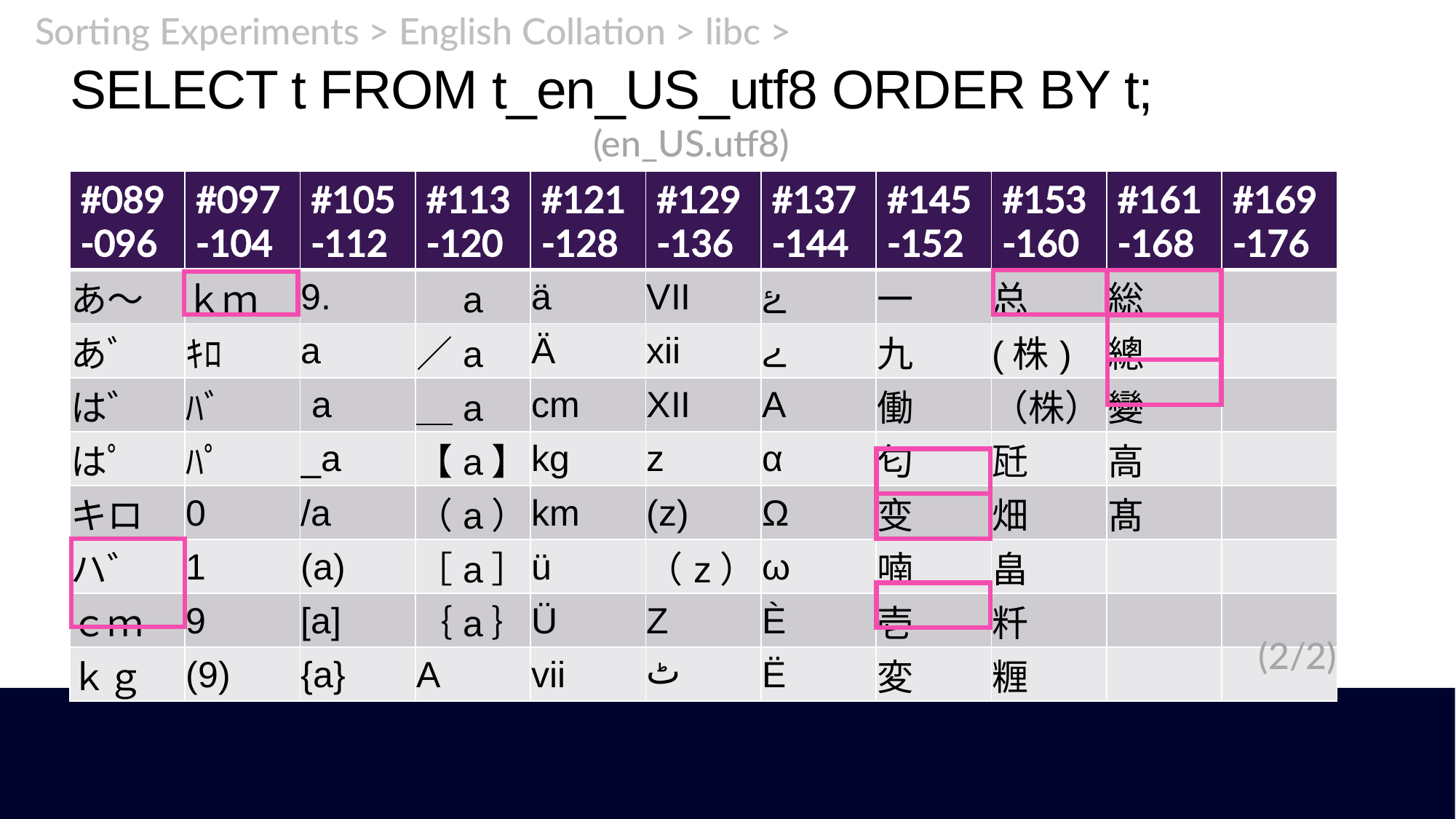

Sorting Experiments > English Collation > libc >
# SELECT t FROM t_en_US_utf8 ORDER BY t;
(en_US.utf8)
| #089 -096 | #097 -104 | #105 -112 | #113 -120 | #121 -128 | #129 -136 | #137 -144 | #145 -152 | #153 -160 | #161 -168 | #169 -176 |
| --- | --- | --- | --- | --- | --- | --- | --- | --- | --- | --- |
| あ～ | ｋｍ | 9. | a | ä | VII | ۓ | 一 | 总 | 総 |  |
| あﾞ | ｷﾛ | a | ／a | Ä | xii | ے | 九 | (株) | 總 |  |
| は゛ | ﾊﾞ | a | ＿a | cm | XII | Α | 働 | （株） | 變 |  |
| はﾟ | ﾊﾟ | \_a | 【a】 | kg | z | α | 匂 | 瓩 | 高 |  |
| キロ | 0 | /a | （a） | km | (z) | Ω | 变 | 畑 | 髙 |  |
| ハ゛ | 1 | (a) | ［a］ | ü | （z） | ω | 喃 | 畠 |  |  |
| ｃｍ | 9 | [a] | ｛a｝ | Ü | Z | Ѐ | 壱 | 粁 |  |  |
| ｋｇ | (9) | {a} | A | vii | ٹ | Ё | 変 | 糎 |  |  |

(2/2)